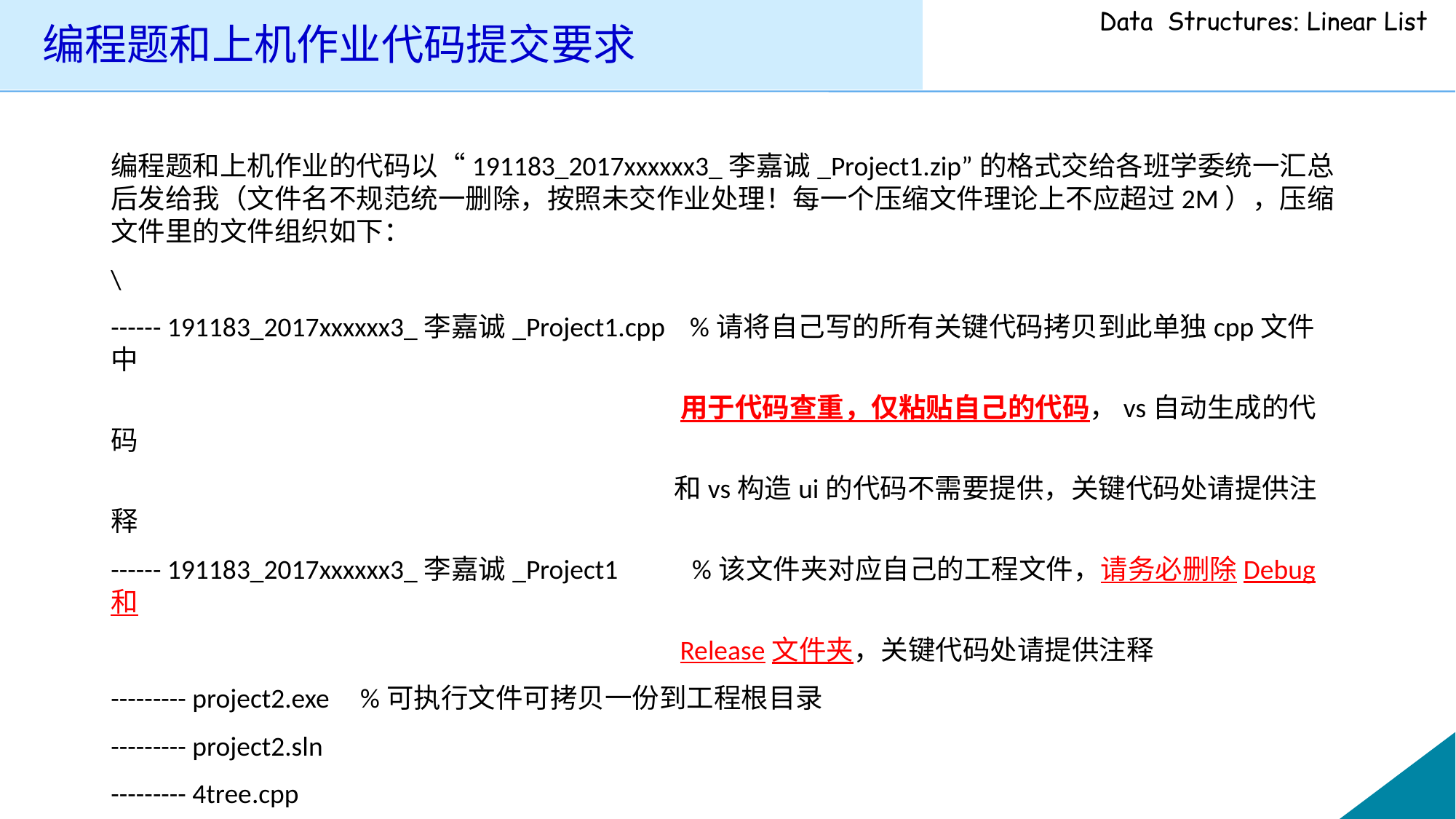

# 编程题和上机作业代码提交要求
编程题和上机作业的代码以“191183_2017xxxxxx3_李嘉诚_Project1.zip”的格式交给各班学委统一汇总后发给我（文件名不规范统一删除，按照未交作业处理！每一个压缩文件理论上不应超过2M），压缩文件里的文件组织如下：
\
------ 191183_2017xxxxxx3_李嘉诚_Project1.cpp    %请将自己写的所有关键代码拷贝到此单独cpp文件中
                                                                                           用于代码查重，仅粘贴自己的代码，vs自动生成的代码
                                                                                          和vs构造ui的代码不需要提供，关键代码处请提供注释
------ 191183_2017xxxxxx3_李嘉诚_Project1            %该文件夹对应自己的工程文件，请务必删除Debug和
                                                                                            Release文件夹，关键代码处请提供注释
--------- project2.exe     %可执行文件可拷贝一份到工程根目录
--------- project2.sln
--------- 4tree.cpp
--------- 4tree.h
--------- others